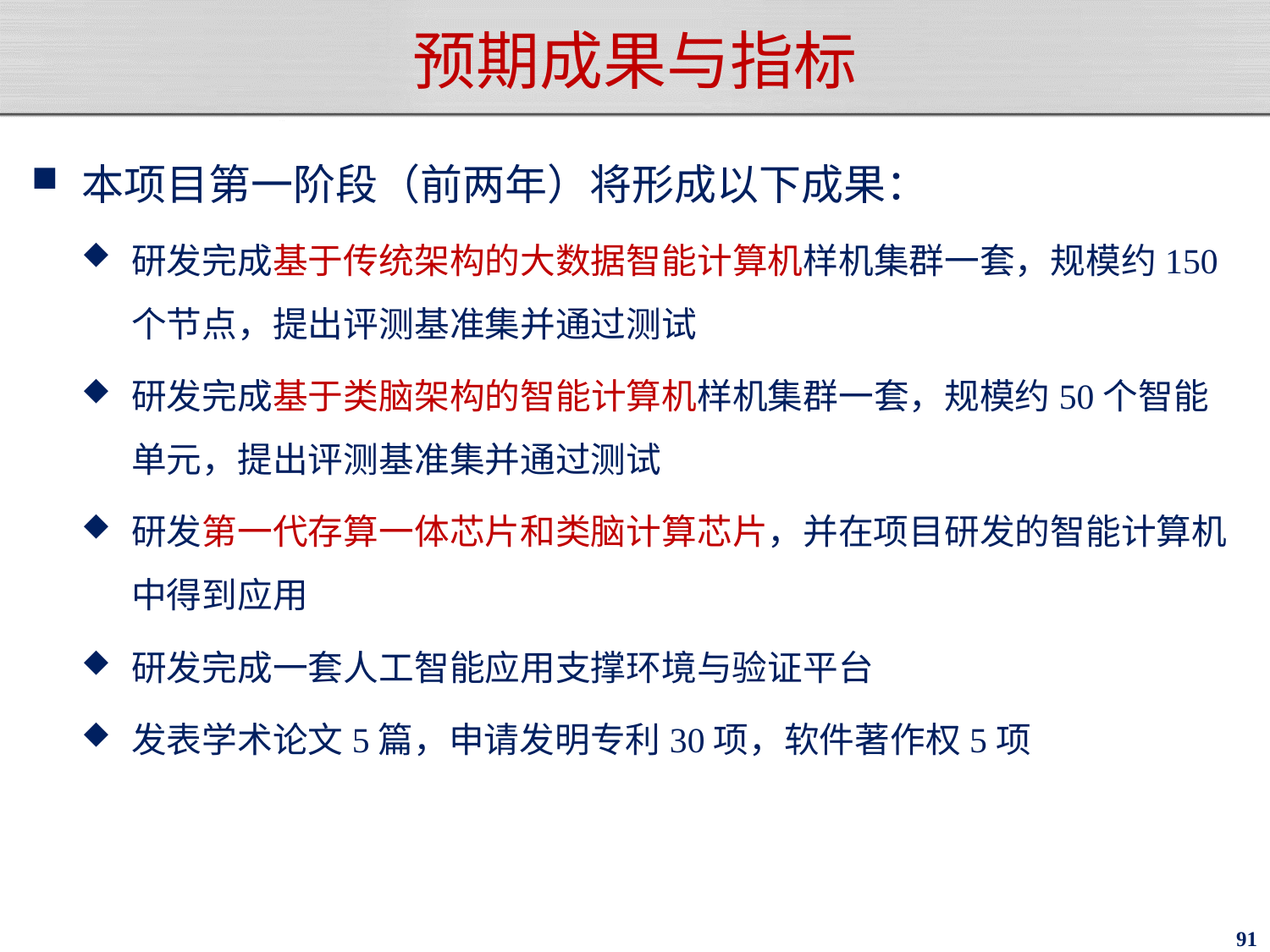

# 预期成果与指标
本项目第一阶段（前两年）将形成以下成果：
研发完成基于传统架构的大数据智能计算机样机集群一套，规模约150个节点，提出评测基准集并通过测试
研发完成基于类脑架构的智能计算机样机集群一套，规模约50个智能单元，提出评测基准集并通过测试
研发第一代存算一体芯片和类脑计算芯片，并在项目研发的智能计算机中得到应用
研发完成一套人工智能应用支撑环境与验证平台
发表学术论文5篇，申请发明专利30项，软件著作权5项
91